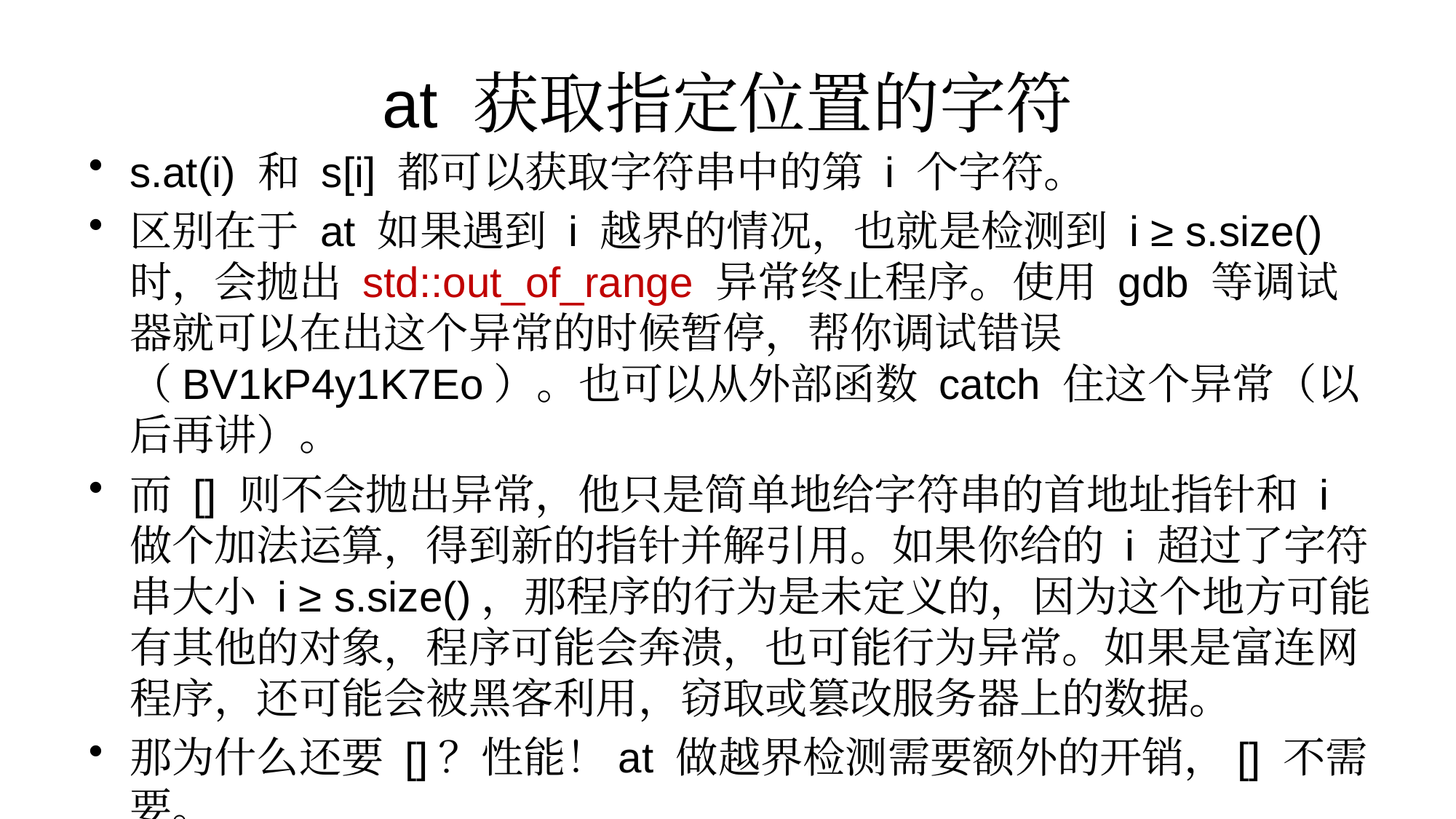

# at 获取指定位置的字符
s.at(i) 和 s[i] 都可以获取字符串中的第 i 个字符。
区别在于 at 如果遇到 i 越界的情况，也就是检测到 i ≥ s.size() 时，会抛出 std::out_of_range 异常终止程序。使用 gdb 等调试器就可以在出这个异常的时候暂停，帮你调试错误（BV1kP4y1K7Eo）。也可以从外部函数 catch 住这个异常（以后再讲）。
而 [] 则不会抛出异常，他只是简单地给字符串的首地址指针和 i 做个加法运算，得到新的指针并解引用。如果你给的 i 超过了字符串大小 i ≥ s.size()，那程序的行为是未定义的，因为这个地方可能有其他的对象，程序可能会奔溃，也可能行为异常。如果是富连网程序，还可能会被黑客利用，窃取或篡改服务器上的数据。
那为什么还要 []？性能！at 做越界检测需要额外的开销，[] 不需要。
所以 [] 更高效，at 更安全。遇到诡异 bug 时，试试把 [] 都改成 at。